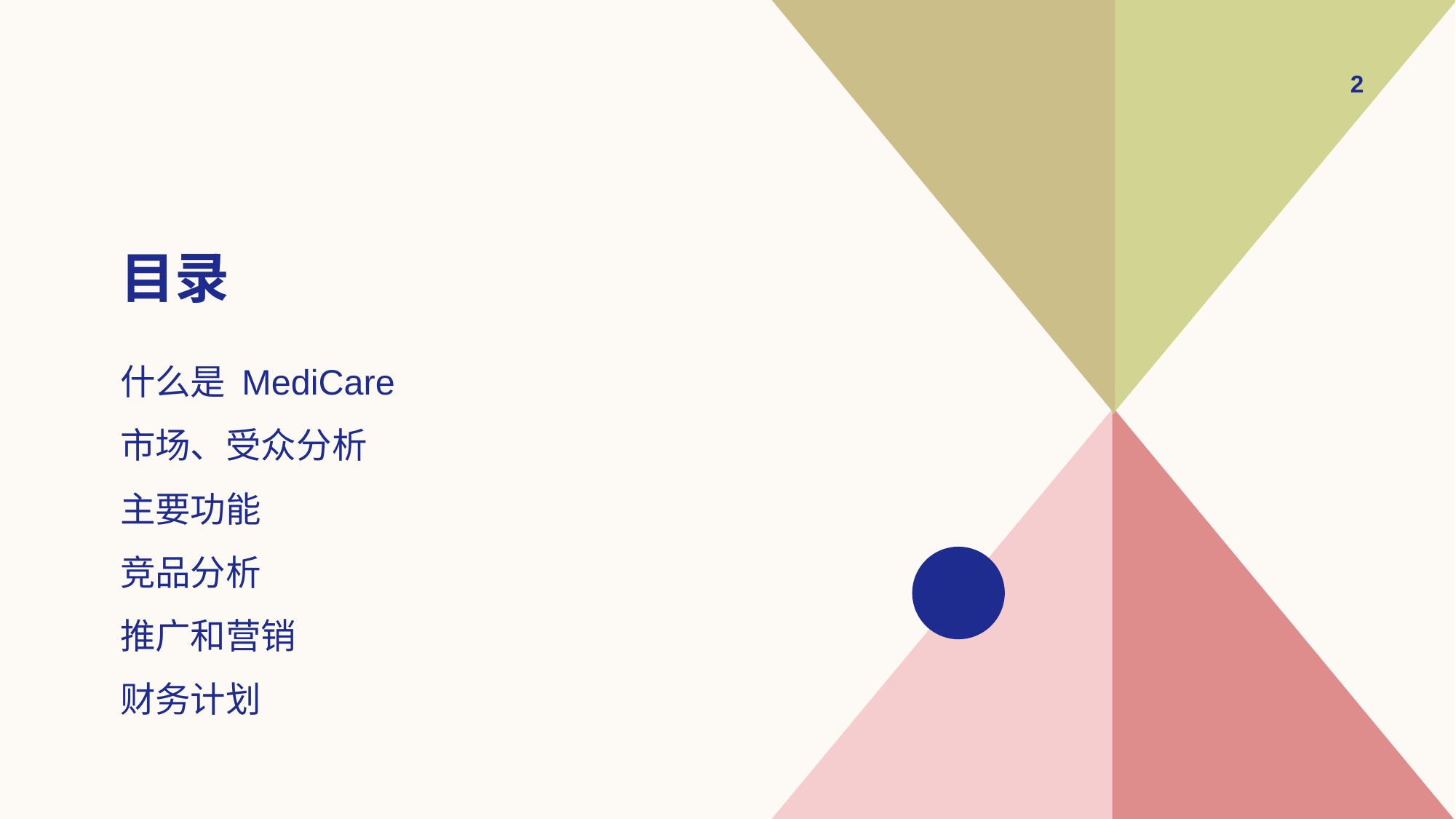

2
# 目录
什么是 MediCare
市场、受众分析
主要功能
竞品分析
推广和营销
财务计划